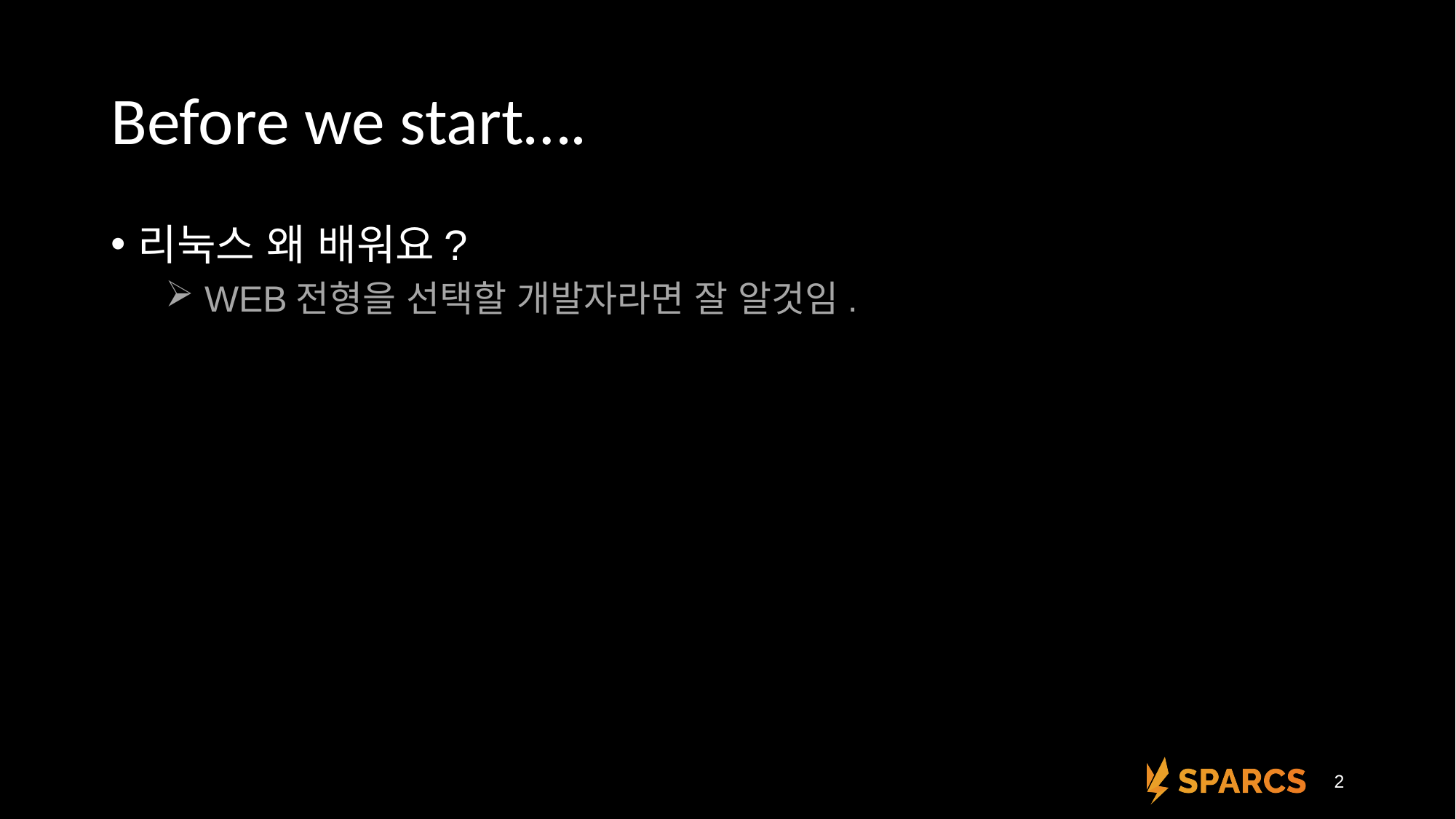

# Before we start….
리눅스 왜 배워요?

 WEB전형을 선택할 개발자라면 잘 알것임.
2